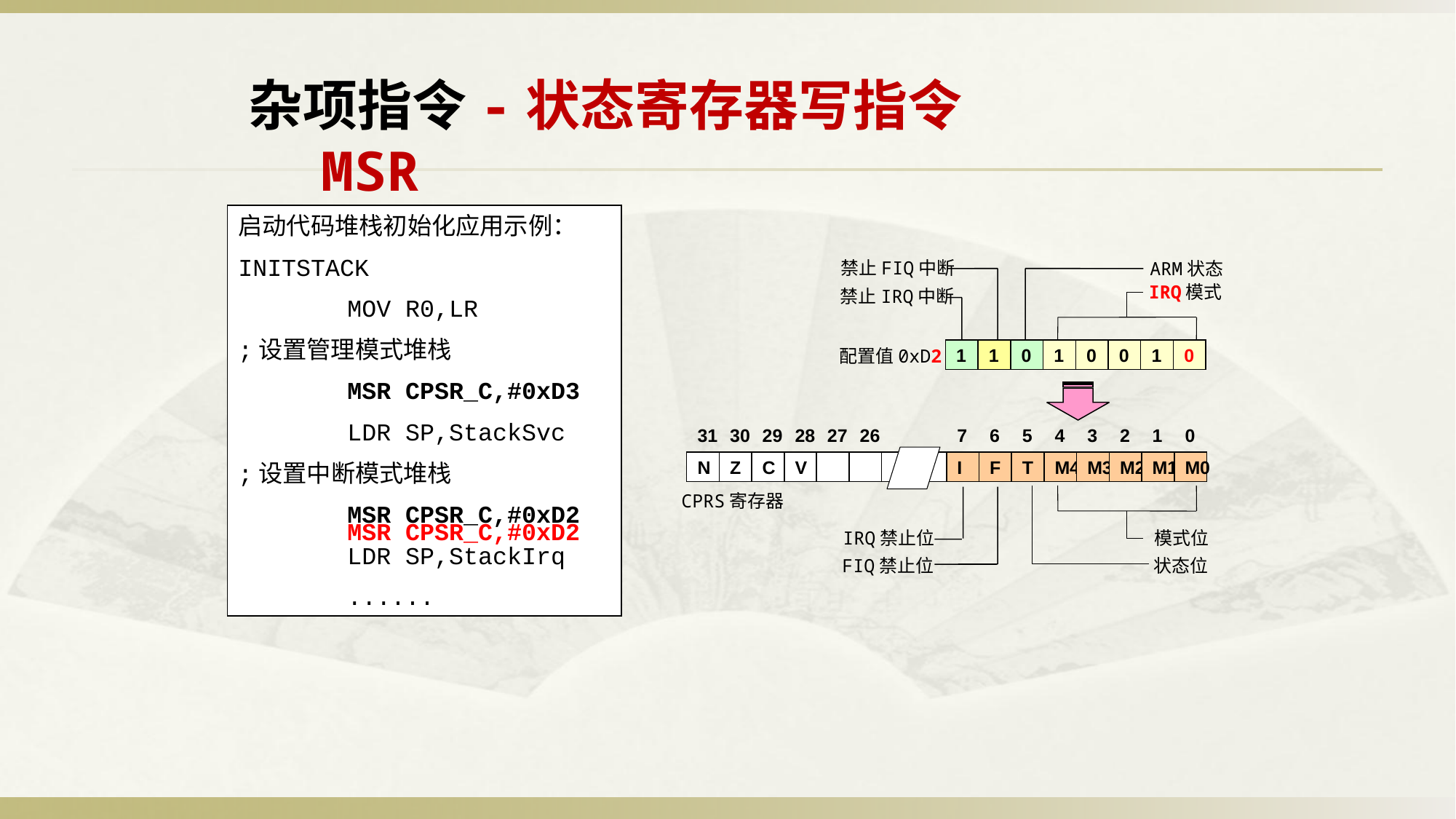

杂项指令-状态寄存器写指令MSR
启动代码堆栈初始化应用示例：
INITSTACK
	MOV R0,LR
;设置管理模式堆栈
	MSR CPSR_C,#0xD3
	LDR SP,StackSvc
;设置中断模式堆栈
	MSR CPSR_C,#0xD2
	LDR SP,StackIrq
	......
禁止FIQ中断
ARM状态

IRQ模式
禁止IRQ中断

1
1
0
1
0
0
1
0
配置值0xD2

31
30
29
28
27
26
7
6
5
4
3
2
1
0

N
Z
C
V

I
F
T
M4
M3
M2
M1
M0

IRQ禁止位
模式位

FIQ禁止位
状态位

CPRS寄存器
	MSR CPSR_C,#0xD2